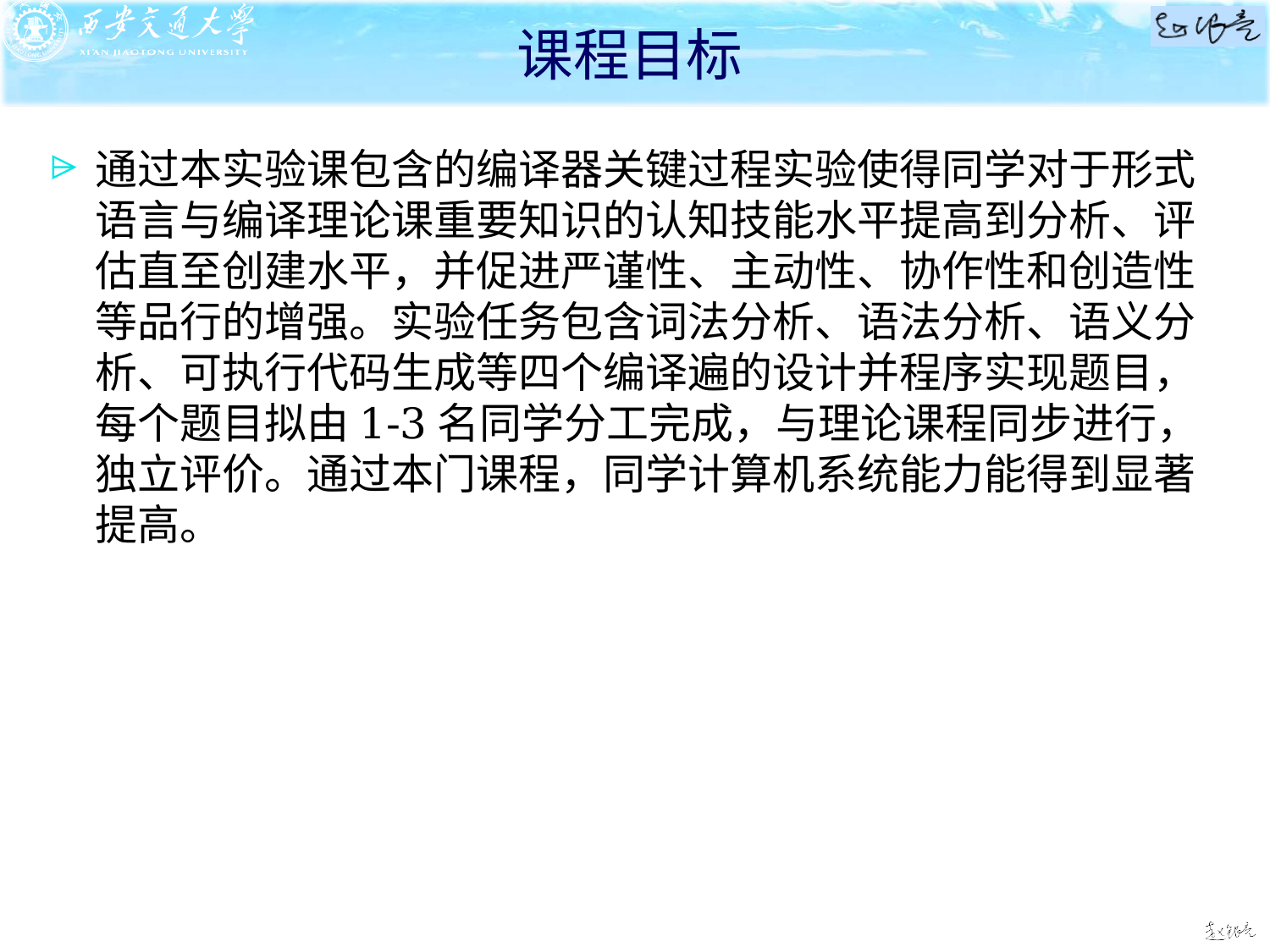

# 课程目标
通过本实验课包含的编译器关键过程实验使得同学对于形式语言与编译理论课重要知识的认知技能水平提高到分析、评估直至创建水平，并促进严谨性、主动性、协作性和创造性等品行的增强。实验任务包含词法分析、语法分析、语义分析、可执行代码生成等四个编译遍的设计并程序实现题目，每个题目拟由1-3名同学分工完成，与理论课程同步进行，独立评价。通过本门课程，同学计算机系统能力能得到显著提高。